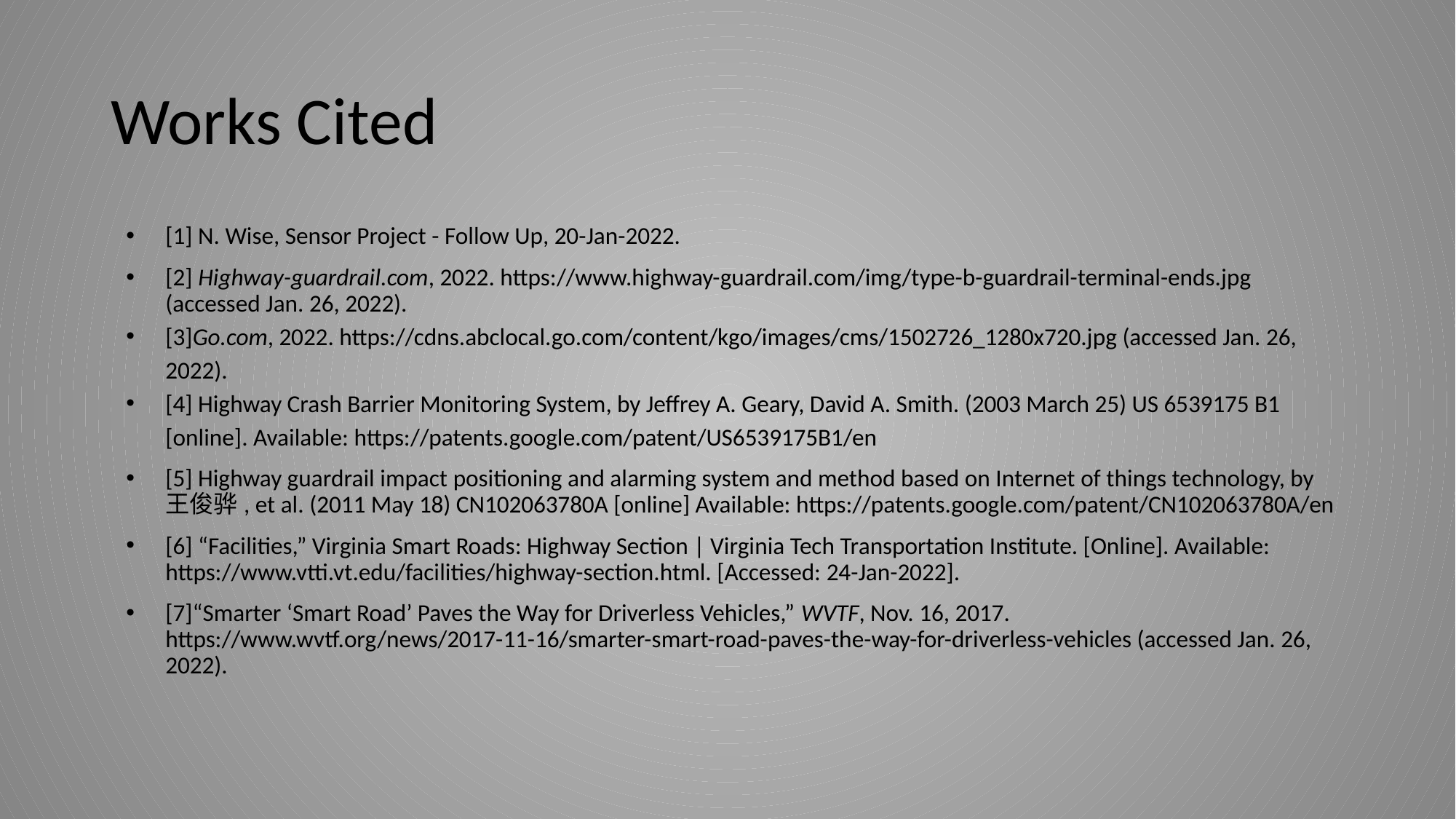

# Works Cited
[1] N. Wise, Sensor Project - Follow Up, 20-Jan-2022.
[2] Highway-guardrail.com, 2022. https://www.highway-guardrail.com/img/type-b-guardrail-terminal-ends.jpg (accessed Jan. 26, 2022).
‌[3]Go.com, 2022. https://cdns.abclocal.go.com/content/kgo/images/cms/1502726_1280x720.jpg (accessed Jan. 26, 2022).
‌[4] Highway Crash Barrier Monitoring System, by Jeffrey A. Geary, David A. Smith. (2003 March 25) US 6539175 B1 [online]. Available: https://patents.google.com/patent/US6539175B1/en
[5] Highway guardrail impact positioning and alarming system and method based on Internet of things technology, by 王俊骅, et al. (2011 May 18) CN102063780A [online] Available: https://patents.google.com/patent/CN102063780A/en
[6] “Facilities,” Virginia Smart Roads: Highway Section | Virginia Tech Transportation Institute. [Online]. Available: https://www.vtti.vt.edu/facilities/highway-section.html. [Accessed: 24-Jan-2022].
[7]“Smarter ‘Smart Road’ Paves the Way for Driverless Vehicles,” WVTF, Nov. 16, 2017. https://www.wvtf.org/news/2017-11-16/smarter-smart-road-paves-the-way-for-driverless-vehicles (accessed Jan. 26, 2022).